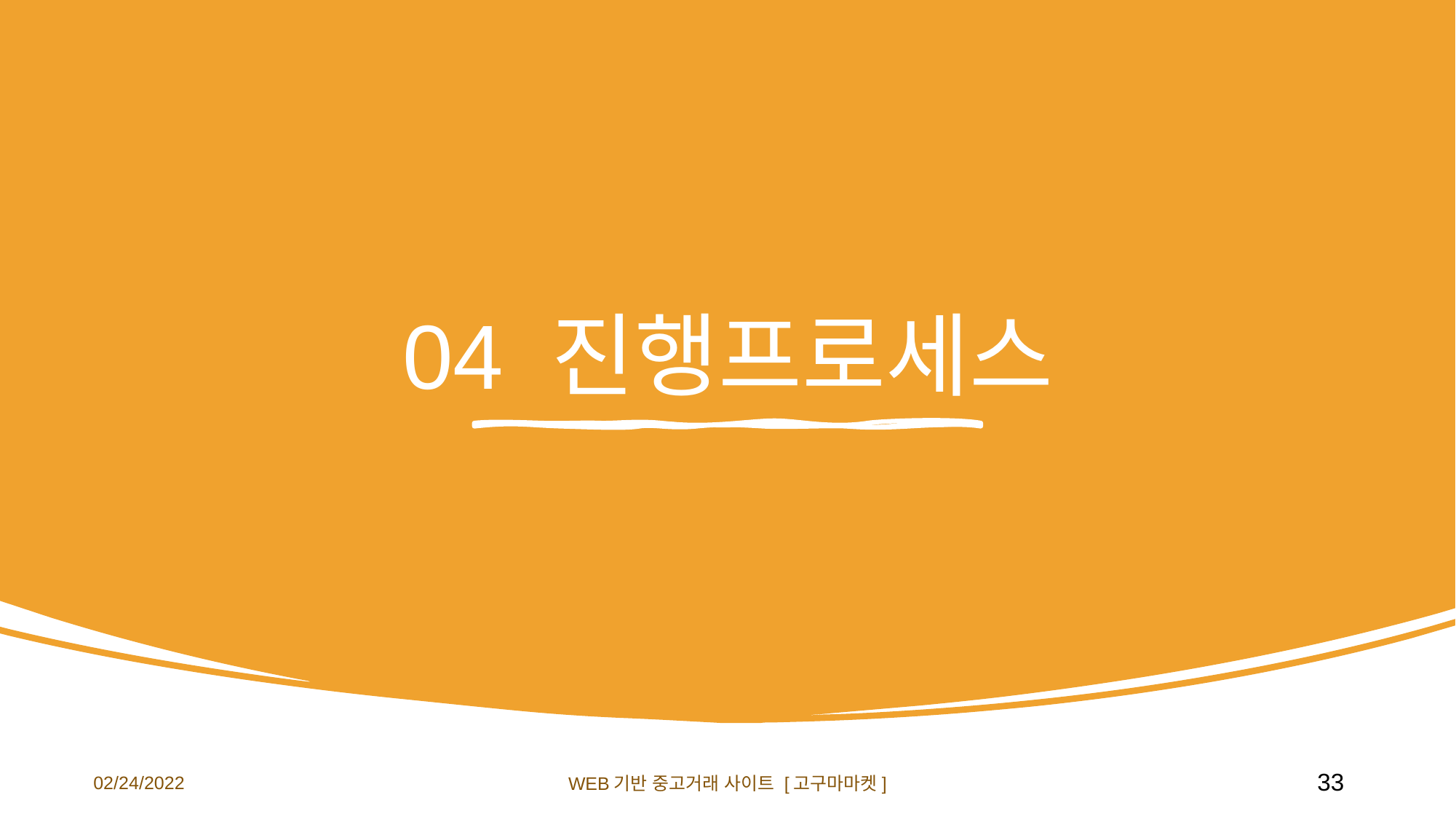

# 04 진행프로세스

33
02/24/2022
WEB기반 중고거래 사이트 [고구마마켓]